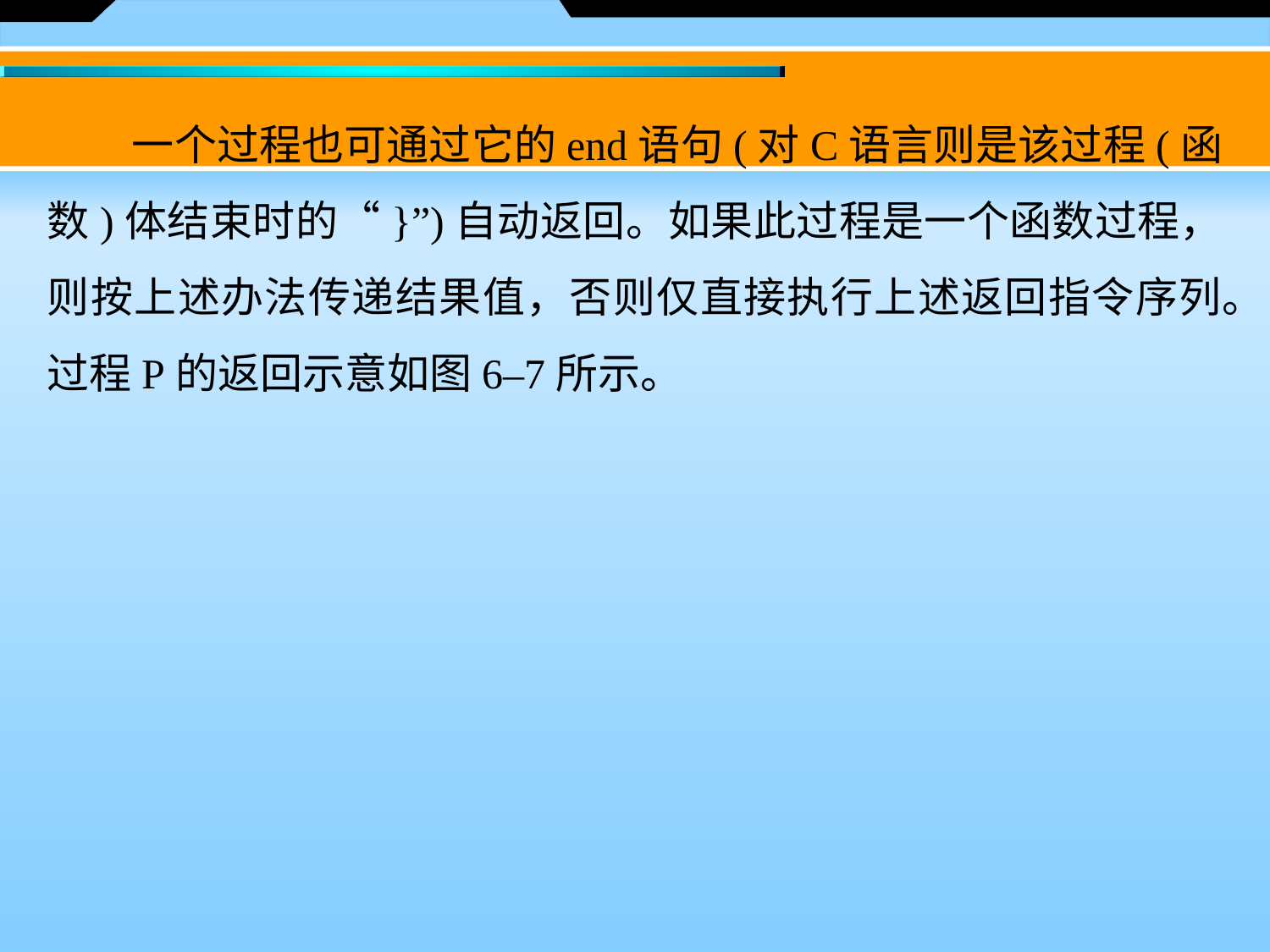

一个过程也可通过它的end语句(对C语言则是该过程(函数)体结束时的“}”)自动返回。如果此过程是一个函数过程，则按上述办法传递结果值，否则仅直接执行上述返回指令序列。过程P的返回示意如图6–7所示。